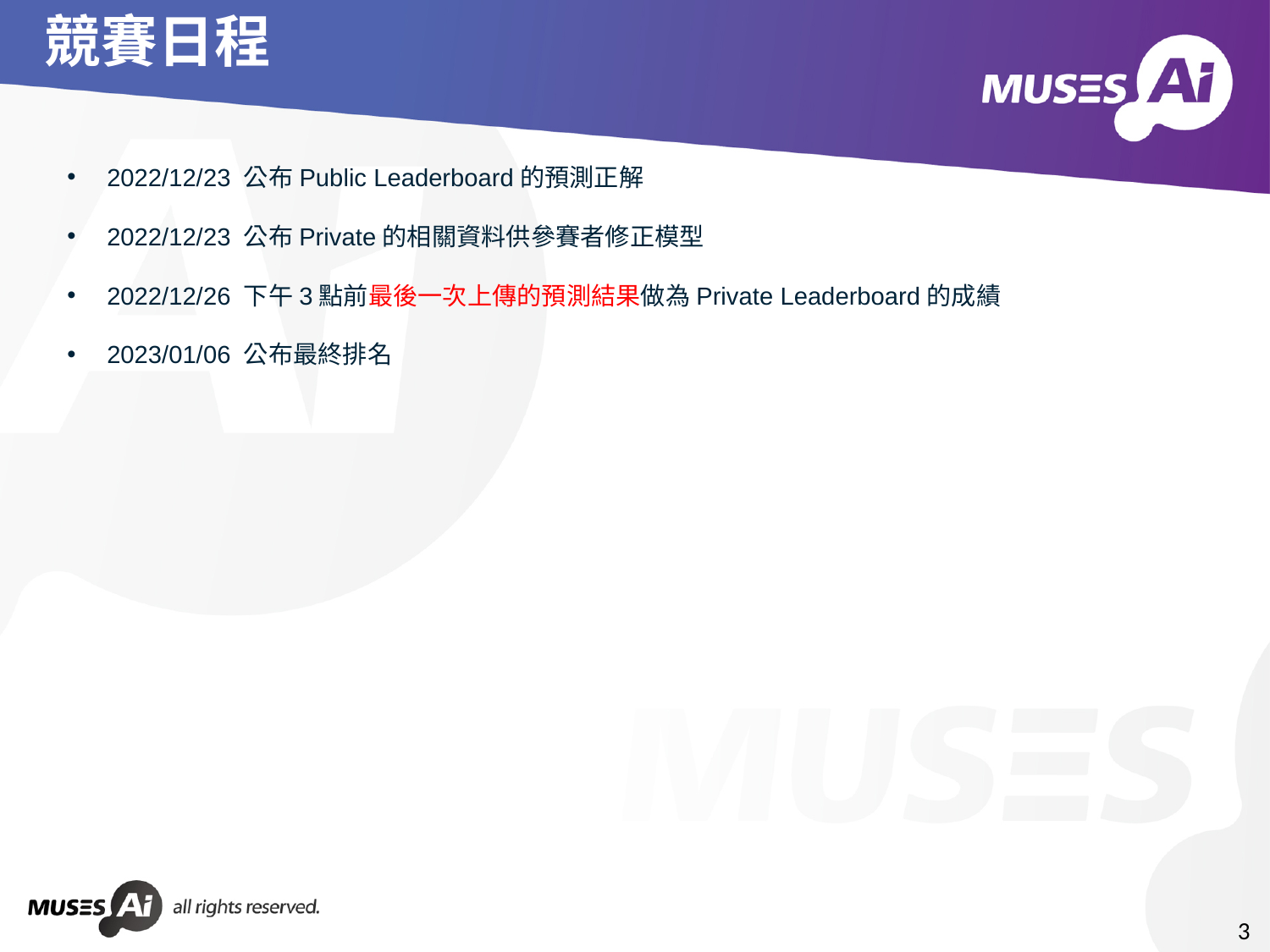

# 競賽日程
2022/12/23 公布Public Leaderboard的預測正解

2022/12/23 公布Private的相關資料供參賽者修正模型

2022/12/26 下午3點前最後一次上傳的預測結果做為Private Leaderboard的成績

2023/01/06 公布最終排名
3